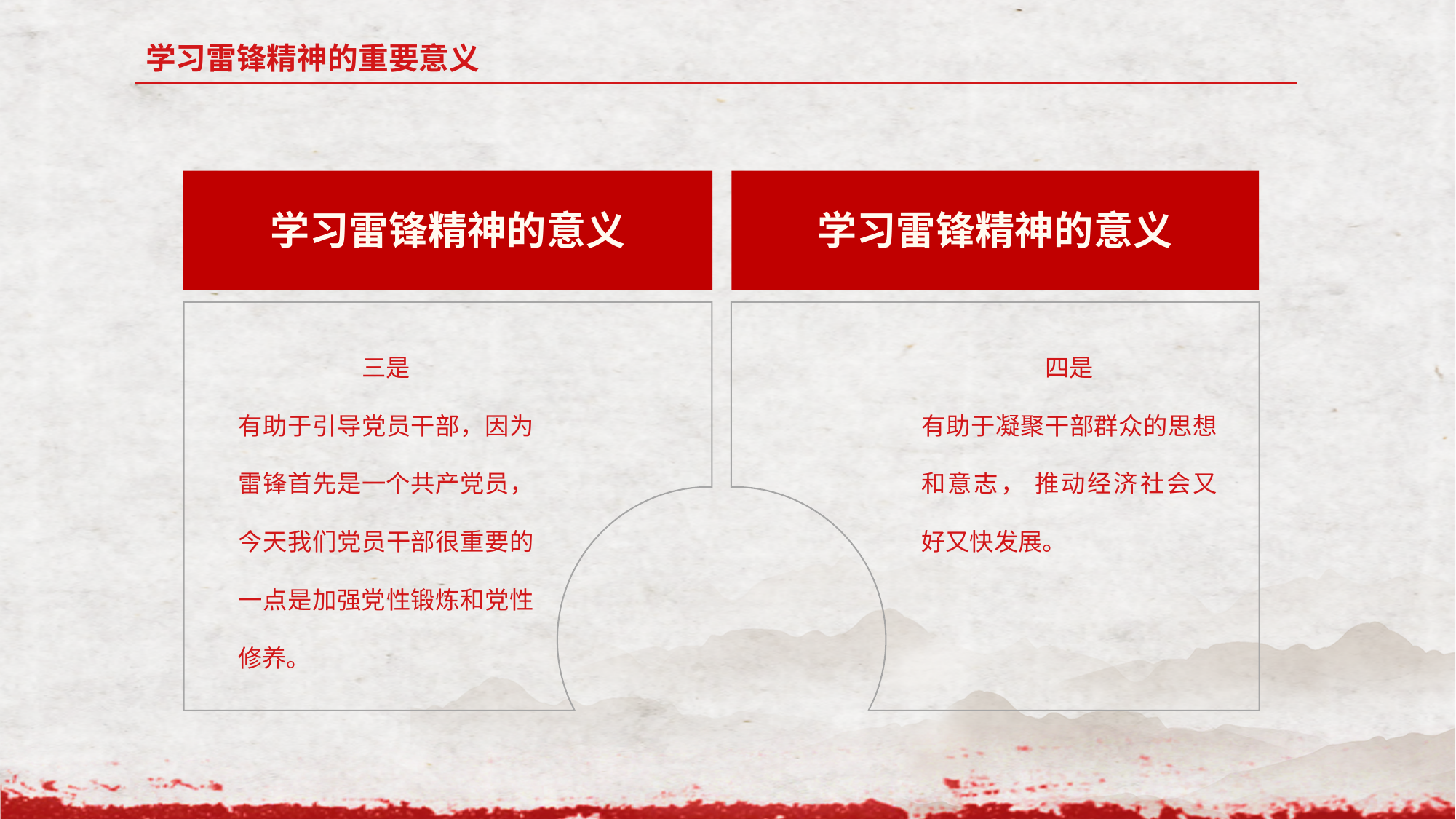

学习雷锋精神的重要意义

学习雷锋精神的意义
学习雷锋精神的意义

三是
有助于引导党员干部，因为雷锋首先是一个共产党员，今天我们党员干部很重要的一点是加强党性锻炼和党性修养。
四是
有助于凝聚干部群众的思想和意志， 推动经济社会又好又快发展。